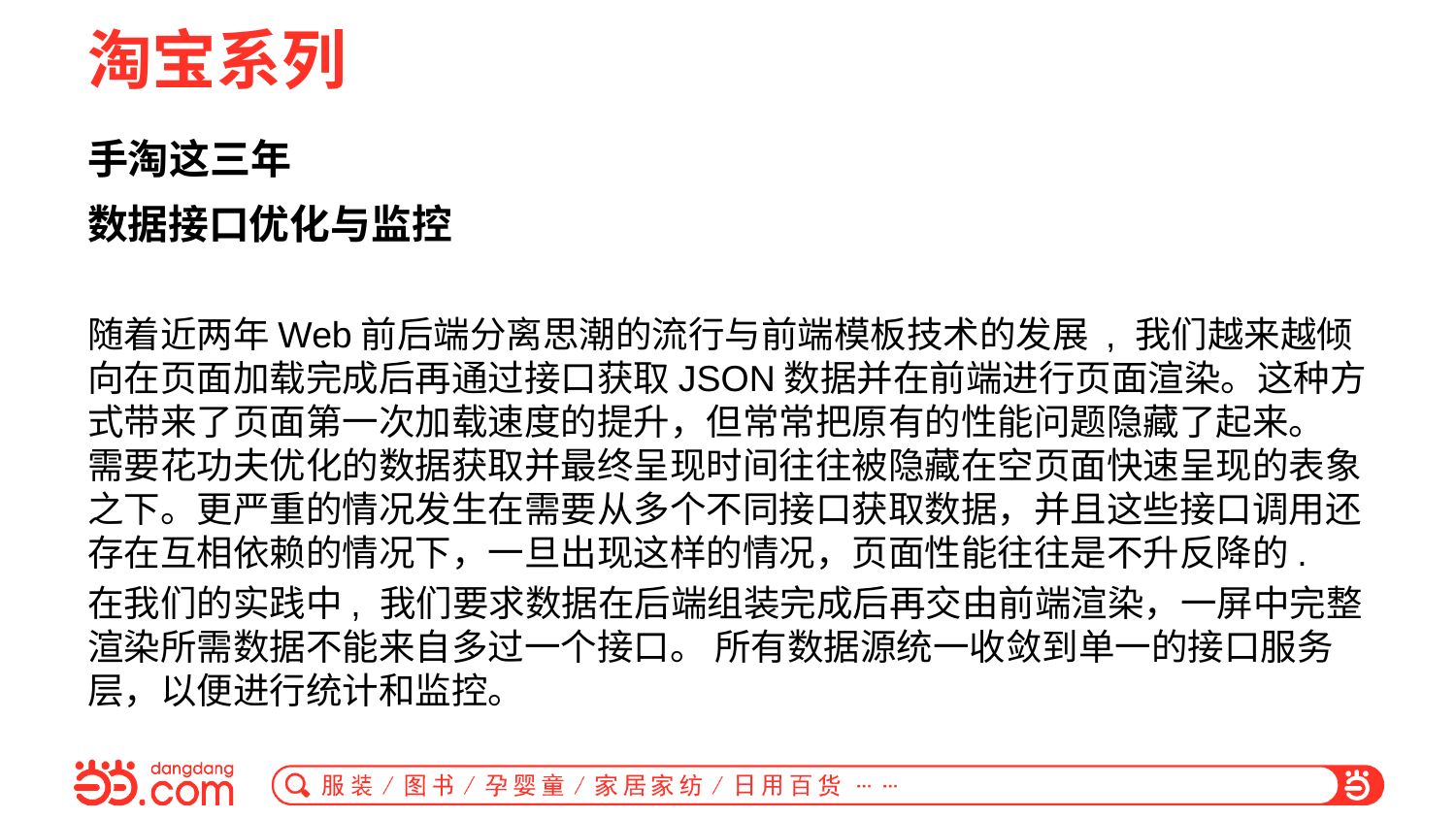

# 淘宝系列
手淘这三年
数据接口优化与监控

随着近两年Web前后端分离思潮的流行与前端模板技术的发展 , 我们越来越倾向在页面加载完成后再通过接口获取JSON数据并在前端进行页面渲染。这种方式带来了页面第一次加载速度的提升，但常常把原有的性能问题隐藏了起来。 需要花功夫优化的数据获取并最终呈现时间往往被隐藏在空页面快速呈现的表象之下。更严重的情况发生在需要从多个不同接口获取数据，并且这些接口调用还存在互相依赖的情况下，一旦出现这样的情况，页面性能往往是不升反降的.
在我们的实践中, 我们要求数据在后端组装完成后再交由前端渲染，一屏中完整渲染所需数据不能来自多过一个接口。 所有数据源统一收敛到单一的接口服务层，以便进行统计和监控。